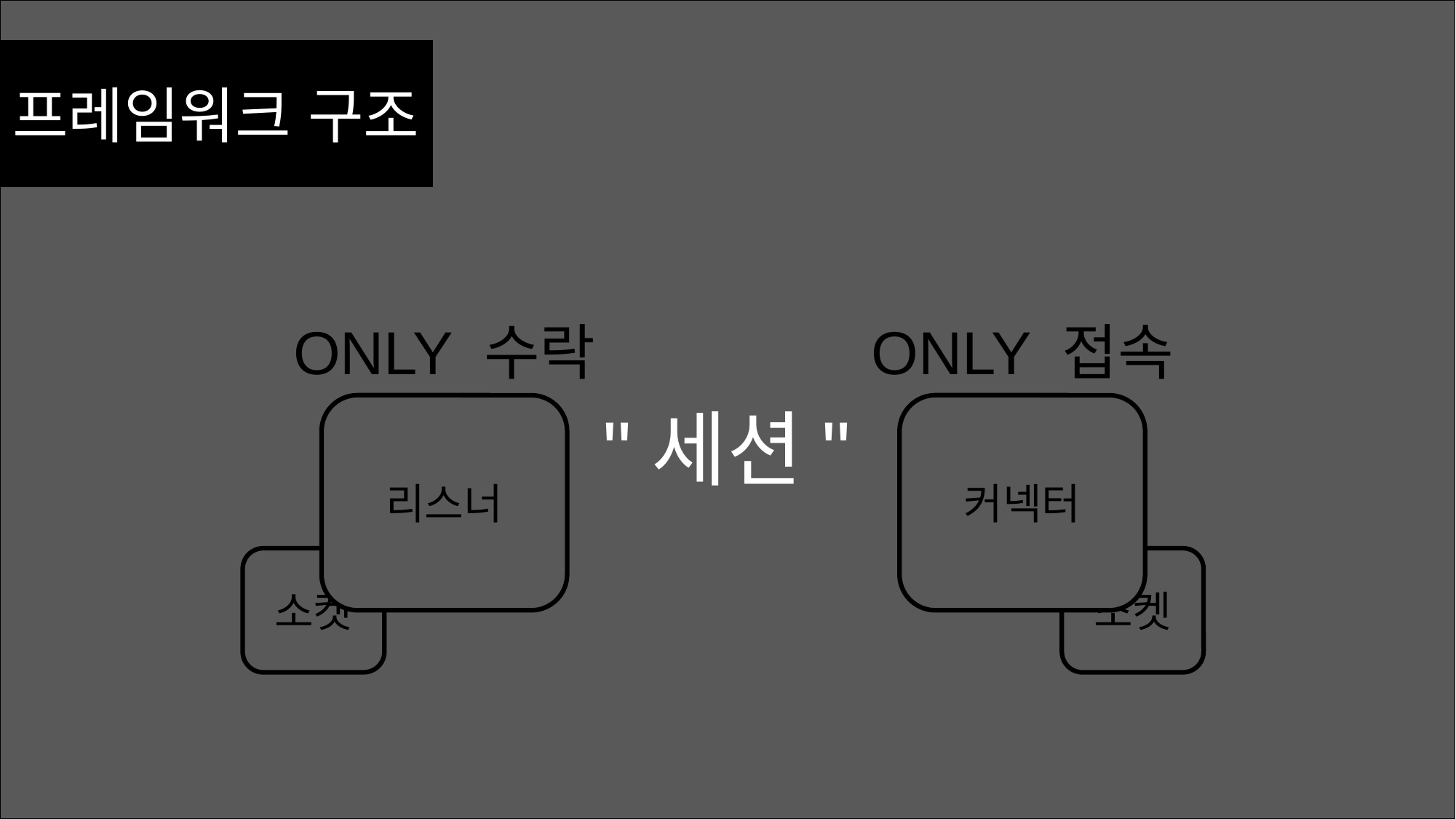

프레임워크 구조
ONLY 수락
ONLY 접속
"세션"
리스너
커넥터
소켓
소켓